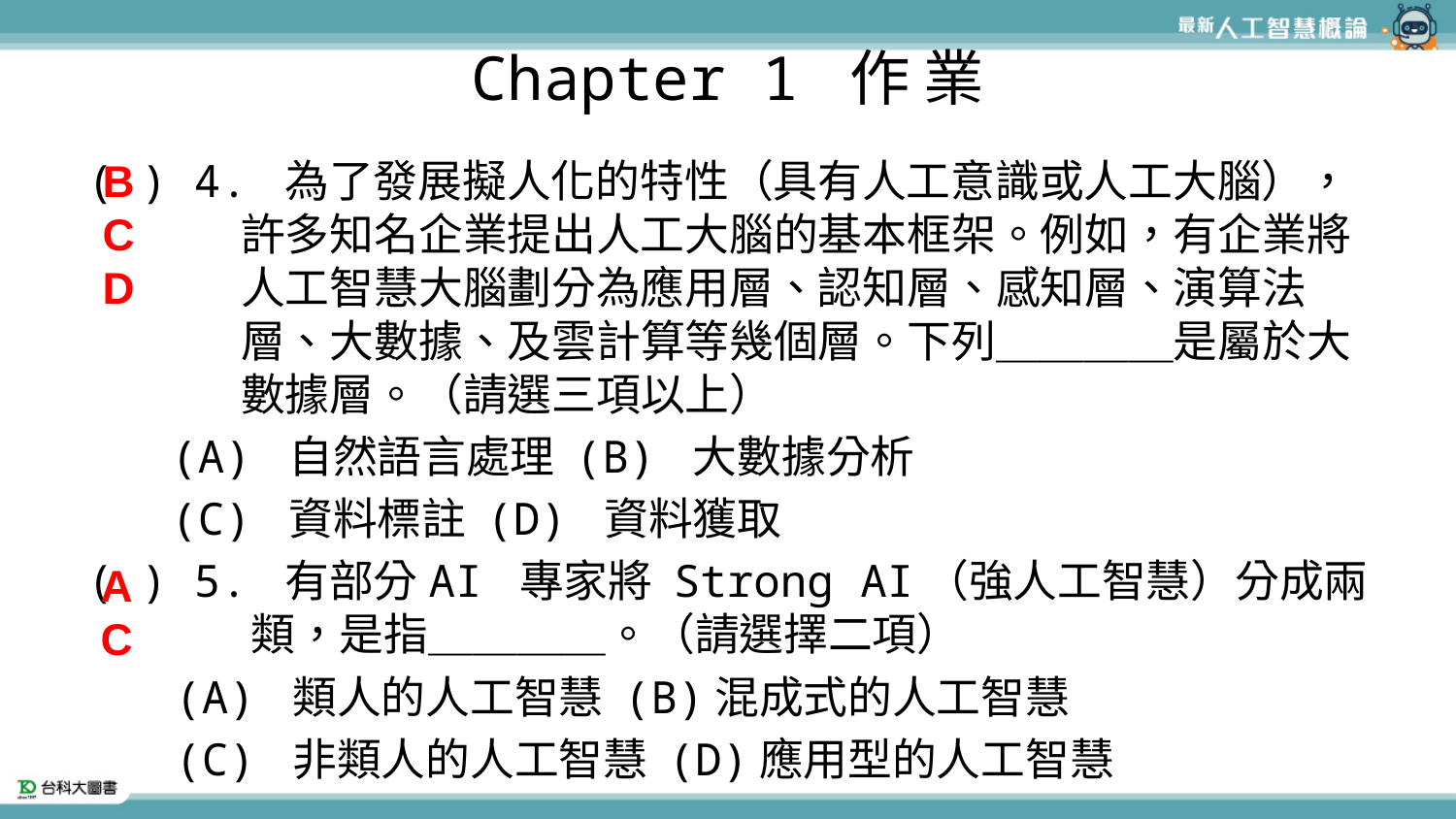

# Chapter 1 作 業
( ) 4. 為了發展擬人化的特性（具有人工意識或人工大腦），許多知名企業提出人工大腦的基本框架。例如，有企業將人工智慧大腦劃分為應用層、認知層、感知層、演算法層、大數據、及雲計算等幾個層。下列＿＿＿＿是屬於大數據層。（請選三項以上）
(A) 自然語言處理 (B) 大數據分析
(C) 資料標註 (D) 資料獲取
( ) 5. 有部分AI 專家將 Strong AI（強人工智慧）分成兩類，是指＿＿＿＿。（請選擇二項）
(A) 類人的人工智慧 (B)混成式的人工智慧
(C) 非類人的人工智慧 (D)應用型的人工智慧
B
C
D
A
C